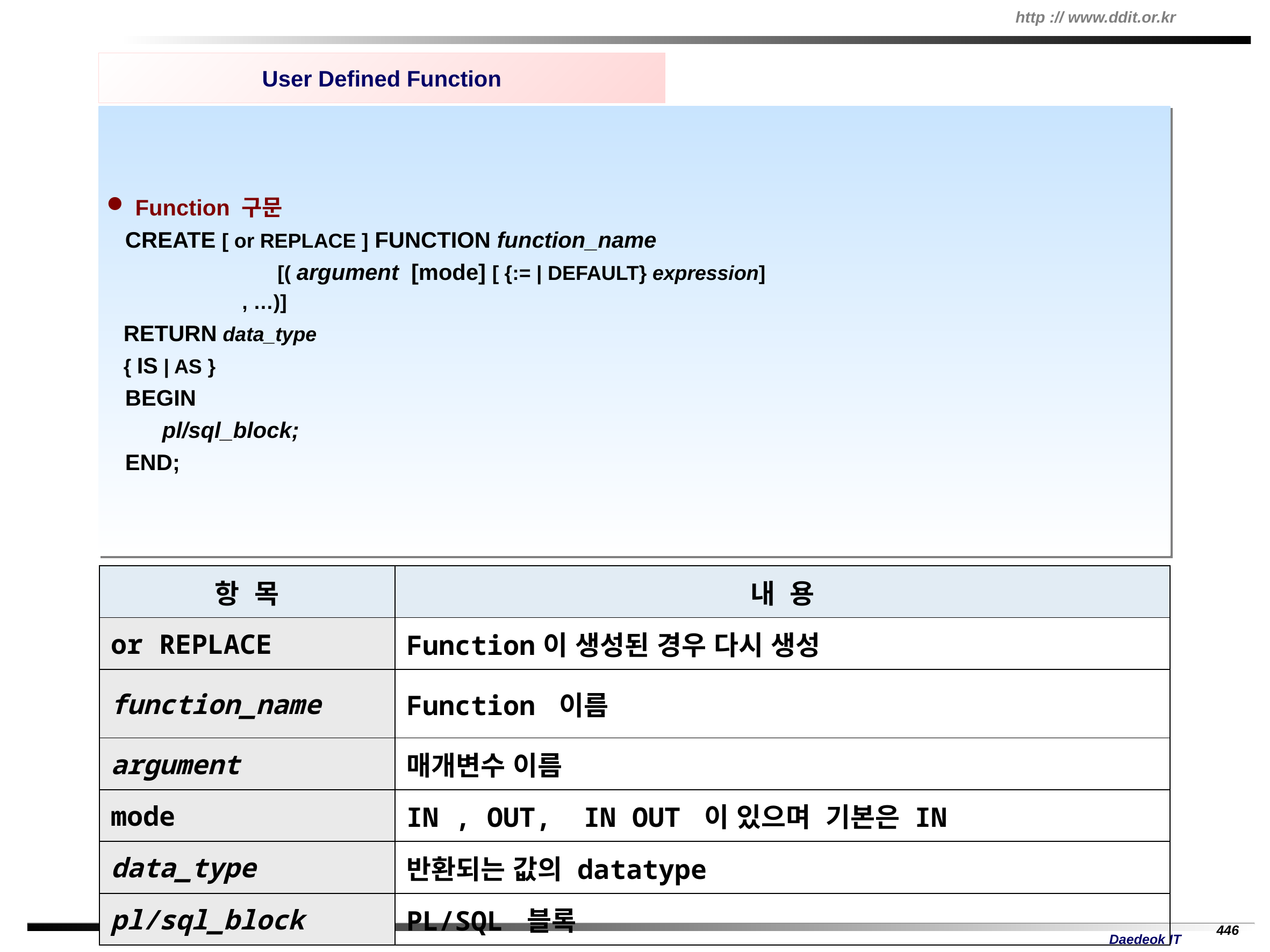

User Defined Function
 Function 구문
   CREATE [ or REPLACE ] FUNCTION function_name
	                [( argument  [mode] [ {:= | DEFAULT} expression]
                        , …)]
   RETURN data_type
   { IS | AS }
   BEGIN
         pl/sql_block;
   END;
| 항 목 | 내 용 |
| --- | --- |
| or REPLACE | Function이 생성된 경우 다시 생성 |
| function\_name | Function 이름 |
| argument | 매개변수 이름 |
| mode | IN , OUT, IN OUT 이 있으며 기본은 IN |
| data\_type | 반환되는 값의 datatype |
| pl/sql\_block | PL/SQL 블록 |